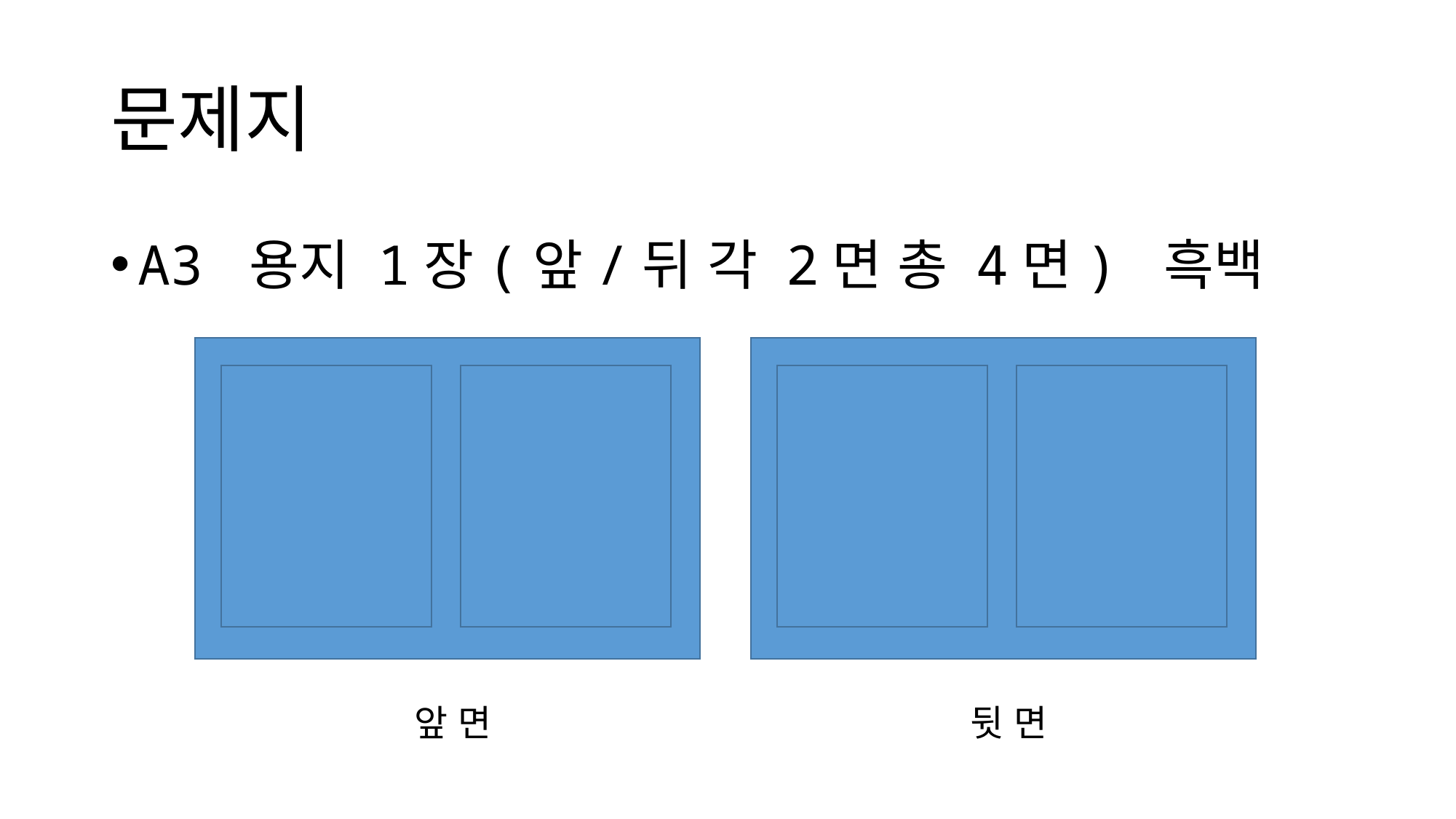

# 문제지
A3 용지 1장(앞/뒤 각 2면 총 4면) 흑백

앞 면
뒷 면